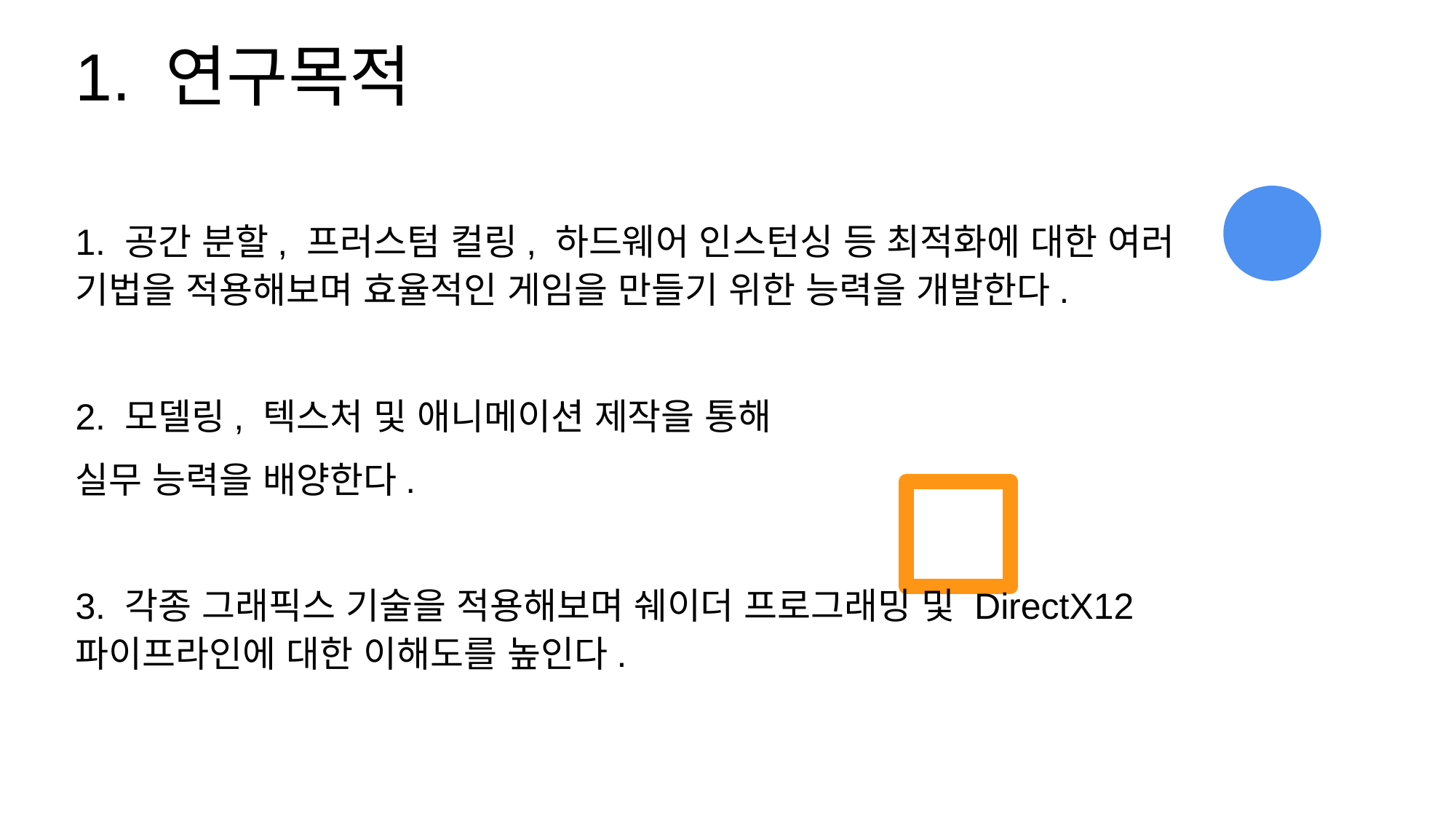

# 1. 연구목적
1. 공간 분할, 프러스텀 컬링, 하드웨어 인스턴싱 등 최적화에 대한 여러 기법을 적용해보며 효율적인 게임을 만들기 위한 능력을 개발한다.

2. 모델링, 텍스처 및 애니메이션 제작을 통해
실무 능력을 배양한다.

3. 각종 그래픽스 기술을 적용해보며 쉐이더 프로그래밍 및 DirectX12 파이프라인에 대한 이해도를 높인다.